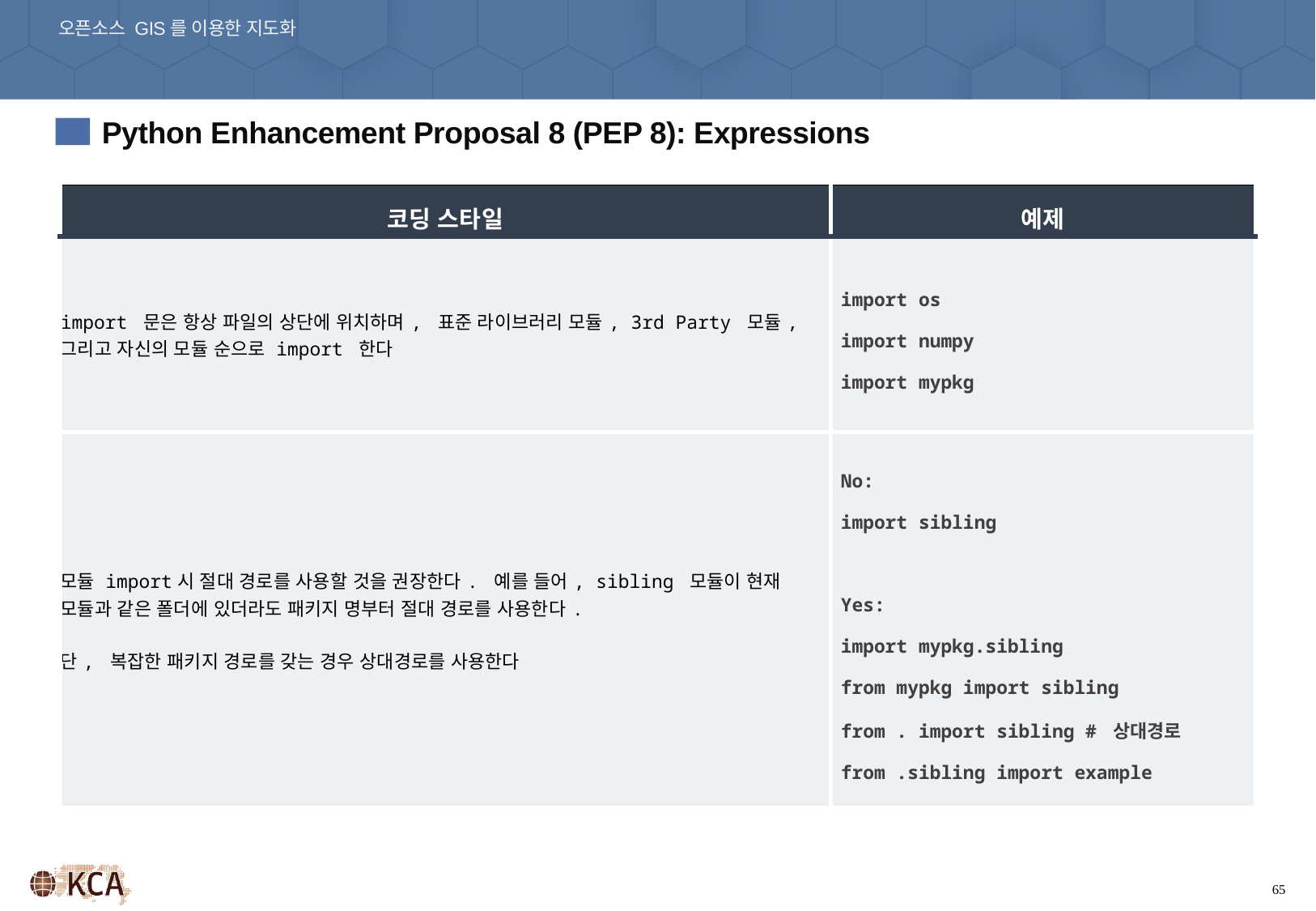

오픈소스 GIS를 이용한 지도화
02. 코딩 스타일 가이드라인
Python Enhancement Proposal 8 (PEP 8): Expressions
3
| 코딩 스타일 | 예제 |
| --- | --- |
| import 문은 항상 파일의 상단에 위치하며, 표준 라이브러리 모듈, 3rd Party 모듈, 그리고 자신의 모듈 순으로 import 한다 | import os import numpy import mypkg |
| 모듈 import시 절대 경로를 사용할 것을 권장한다. 예를 들어, sibling 모듈이 현재 모듈과 같은 폴더에 있더라도 패키지 명부터 절대 경로를 사용한다. 단, 복잡한 패키지 경로를 갖는 경우 상대경로를 사용한다 | No: import sibling Yes: import mypkg.sibling from mypkg import sibling from . import sibling # 상대경로 from .sibling import example |
65